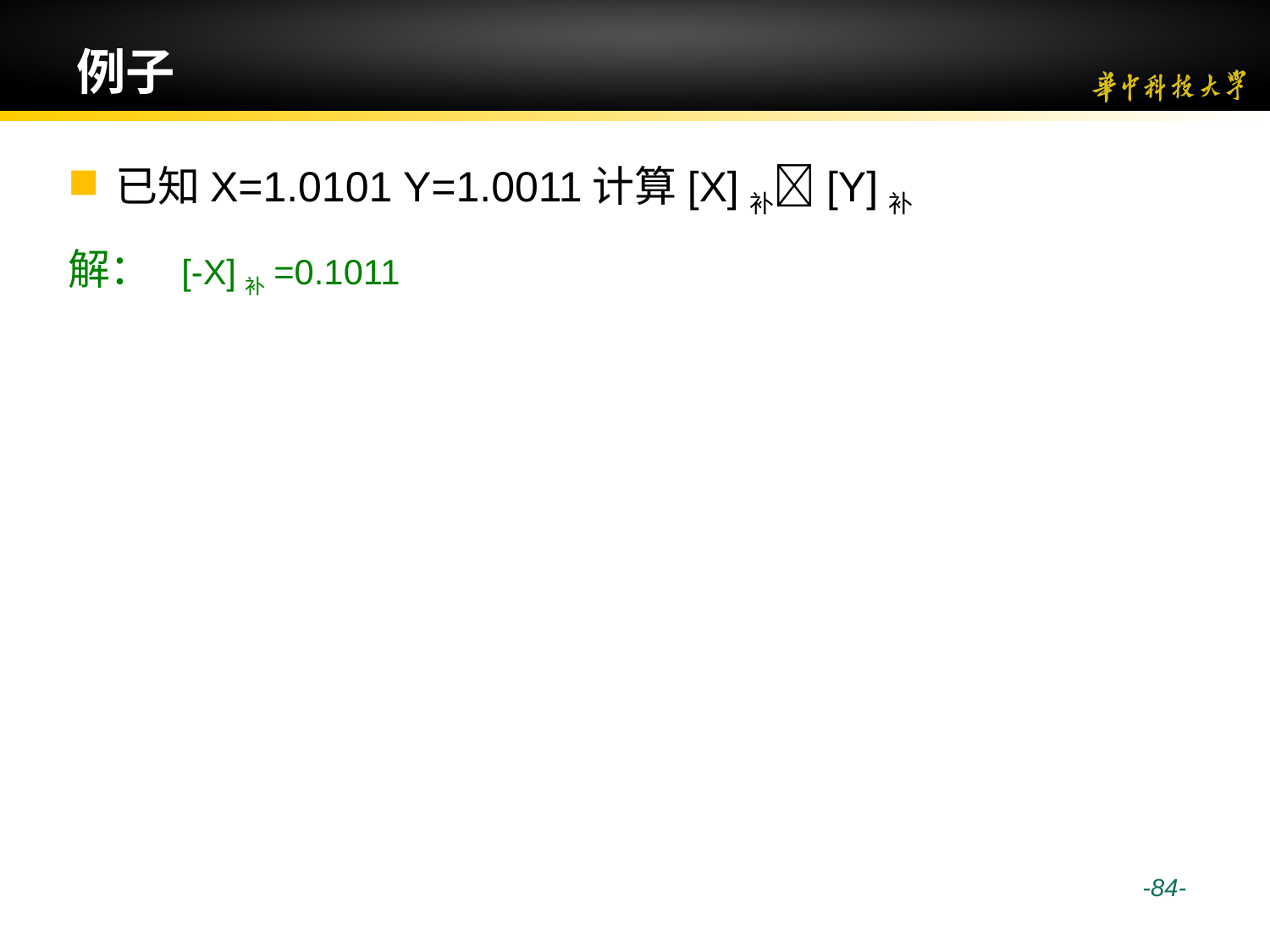

# 例子
已知X=1.0101 Y=1.0011计算[X]补×[Y]补
解：  [-X]补=0.1011

 -84-